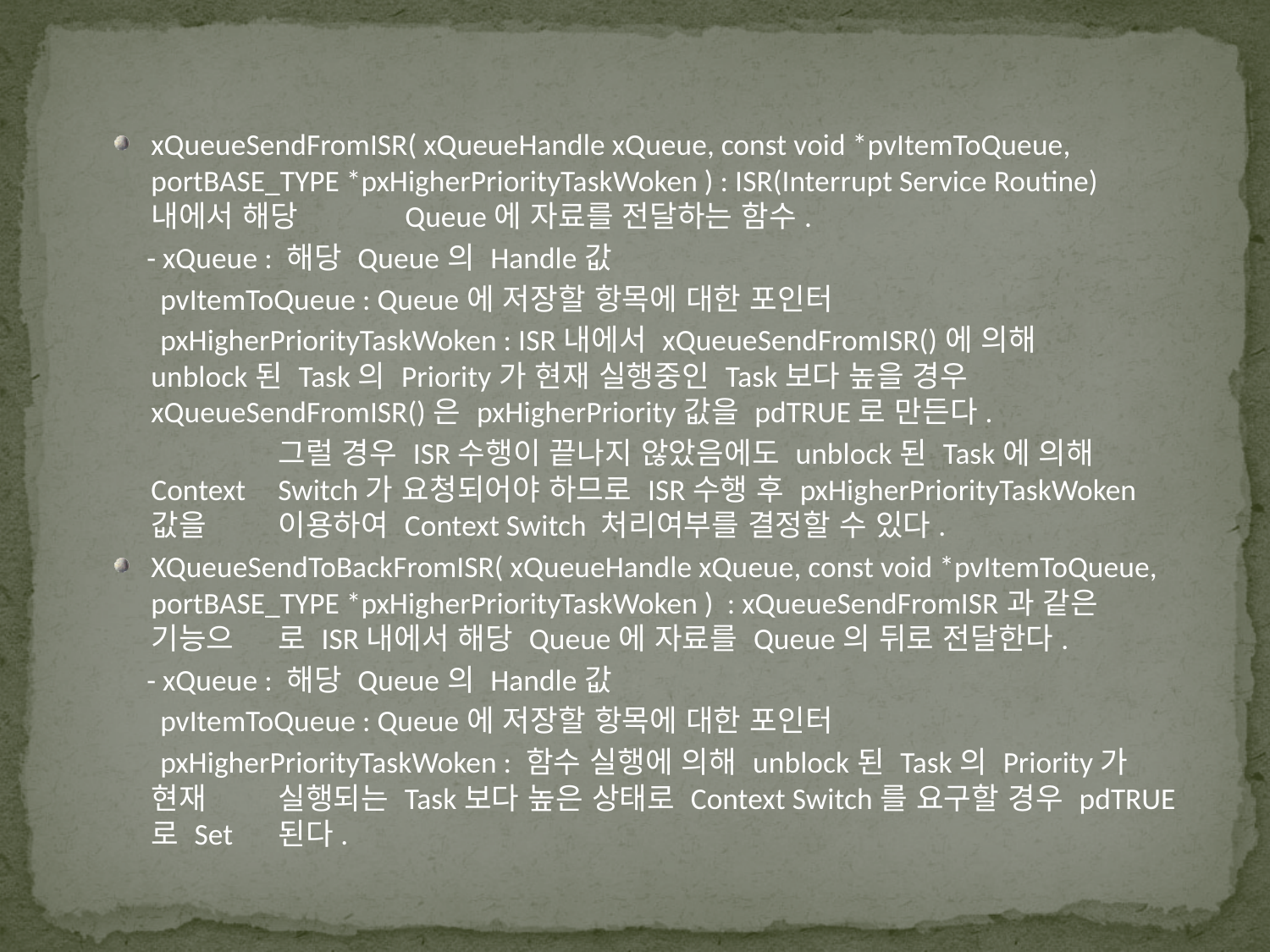

xQueueSendFromISR( xQueueHandle xQueue, const void *pvItemToQueue, portBASE_TYPE *pxHigherPriorityTaskWoken ) : ISR(Interrupt Service Routine)내에서 해당 	Queue에 자료를 전달하는 함수.
     - xQueue : 해당 Queue의 Handle값
       pvItemToQueue : Queue에 저장할 항목에 대한 포인터
       pxHigherPriorityTaskWoken : ISR내에서 xQueueSendFromISR()에 의해           	unblock된 Task의 Priority가 현재 실행중인 Task보다 높을 경우 	xQueueSendFromISR()은 pxHigherPriority값을 pdTRUE로 만든다.
       	그럴 경우 ISR수행이 끝나지 않았음에도 unblock된 Task에 의해 Context 	Switch가 요청되어야 하므로 ISR수행 후 pxHigherPriorityTaskWoken값을 	이용하여 Context Switch 처리여부를 결정할 수 있다.
XQueueSendToBackFromISR( xQueueHandle xQueue, const void *pvItemToQueue, portBASE_TYPE *pxHigherPriorityTaskWoken )  : xQueueSendFromISR과 같은 기능으	로 ISR내에서 해당 Queue에 자료를 Queue의 뒤로 전달한다.
     - xQueue : 해당 Queue의 Handle값
       pvItemToQueue : Queue에 저장할 항목에 대한 포인터
       pxHigherPriorityTaskWoken : 함수 실행에 의해 unblock된 Task의 Priority가 현재 	실행되는 Task보다 높은 상태로 Context Switch를 요구할 경우 pdTRUE로 Set	된다.